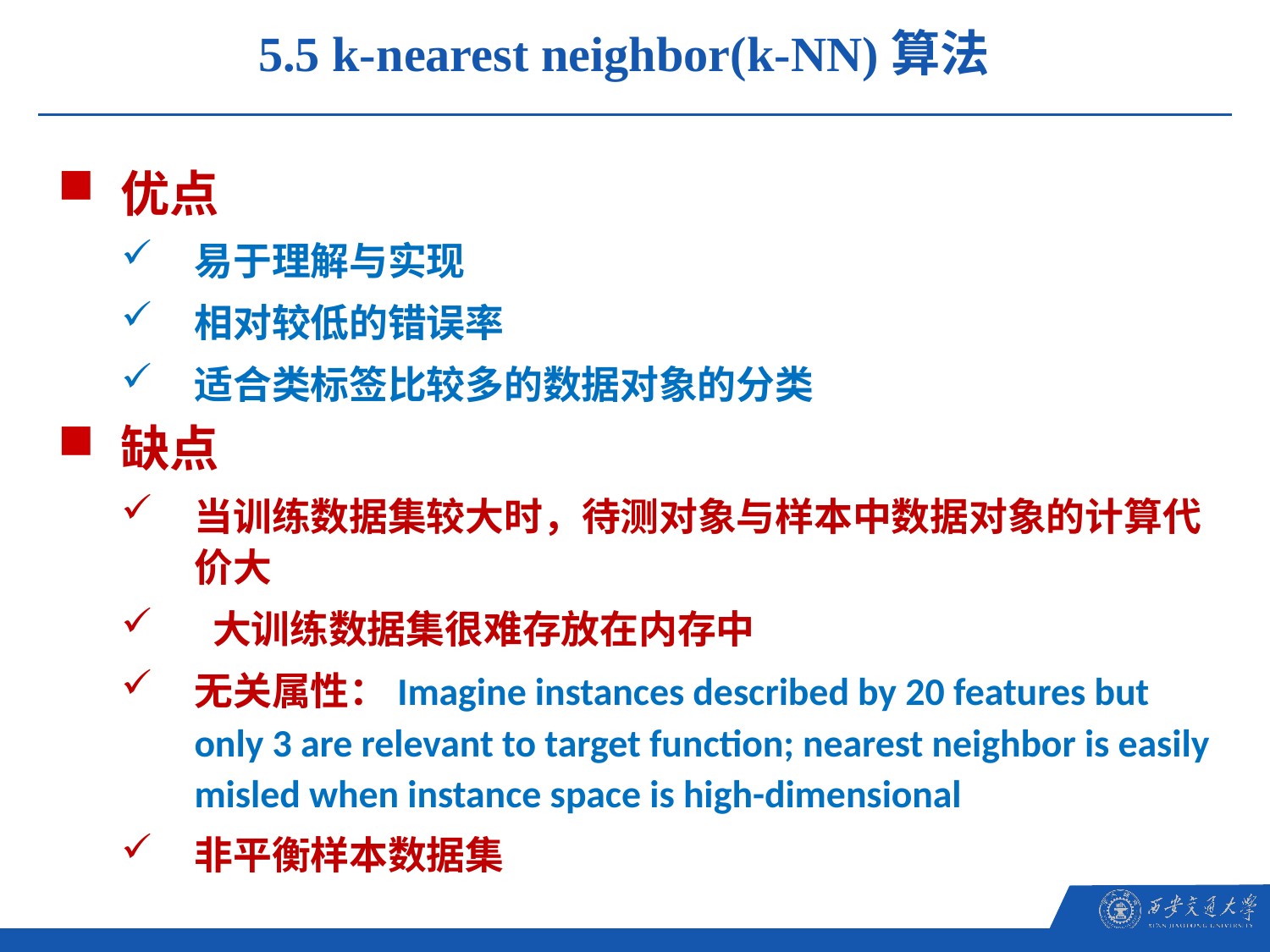

5.5 k-nearest neighbor(k-NN)算法
优点
易于理解与实现
相对较低的错误率
适合类标签比较多的数据对象的分类
缺点
当训练数据集较大时，待测对象与样本中数据对象的计算代价大
 大训练数据集很难存放在内存中
无关属性：Imagine instances described by 20 features but only 3 are relevant to target function; nearest neighbor is easily misled when instance space is high-dimensional
非平衡样本数据集